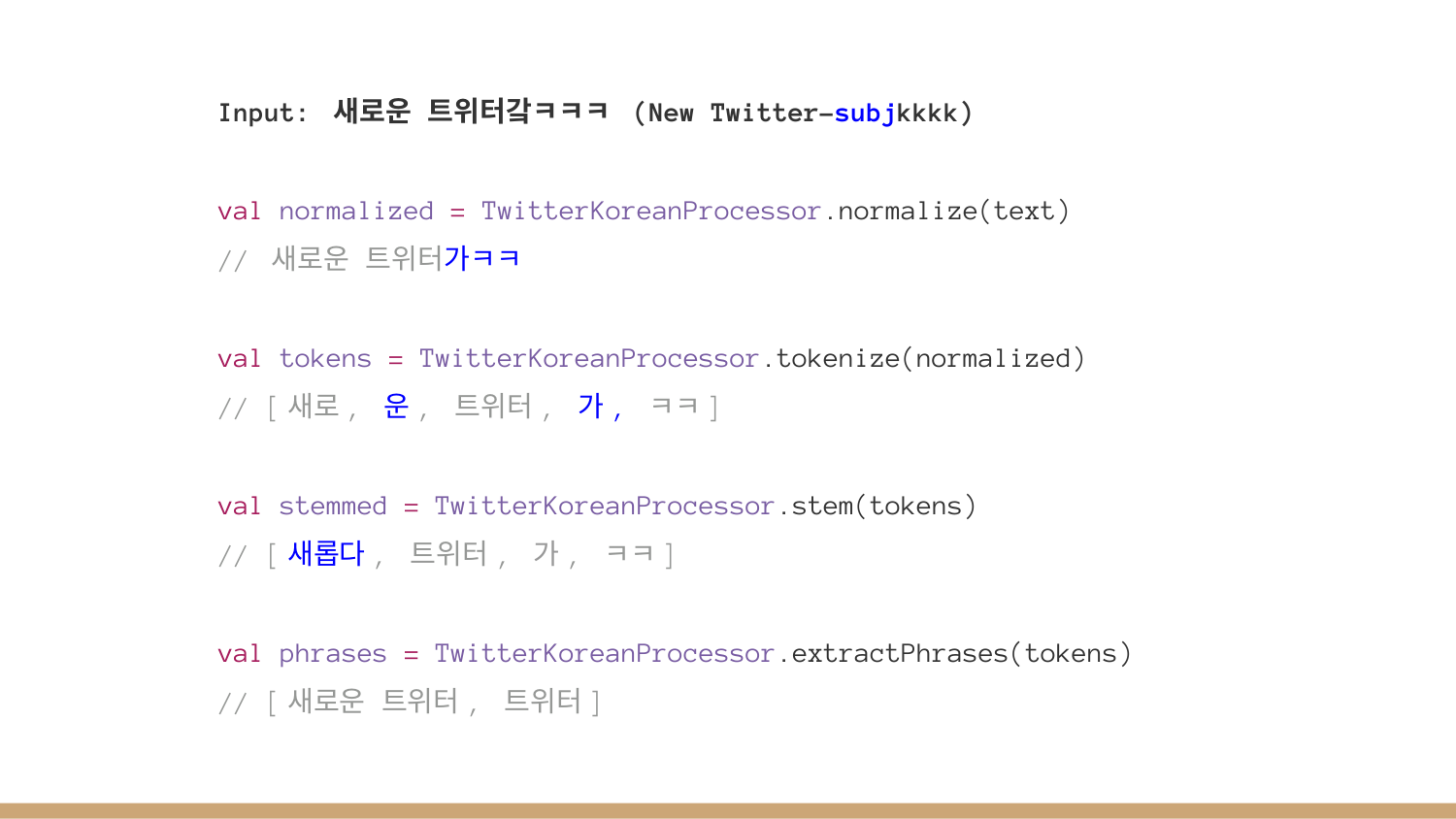

Input: 새로운 트위터갘ㅋㅋㅋ (New Twitter-subjkkkk)

val normalized = TwitterKoreanProcessor.normalize(text)
// 새로운 트위터가ㅋㅋ
val tokens = TwitterKoreanProcessor.tokenize(normalized)
// [새로, 운, 트위터, 가, ㅋㅋ]

val stemmed = TwitterKoreanProcessor.stem(tokens)
// [새롭다, 트위터, 가, ㅋㅋ]
val phrases = TwitterKoreanProcessor.extractPhrases(tokens)
// [새로운 트위터, 트위터]